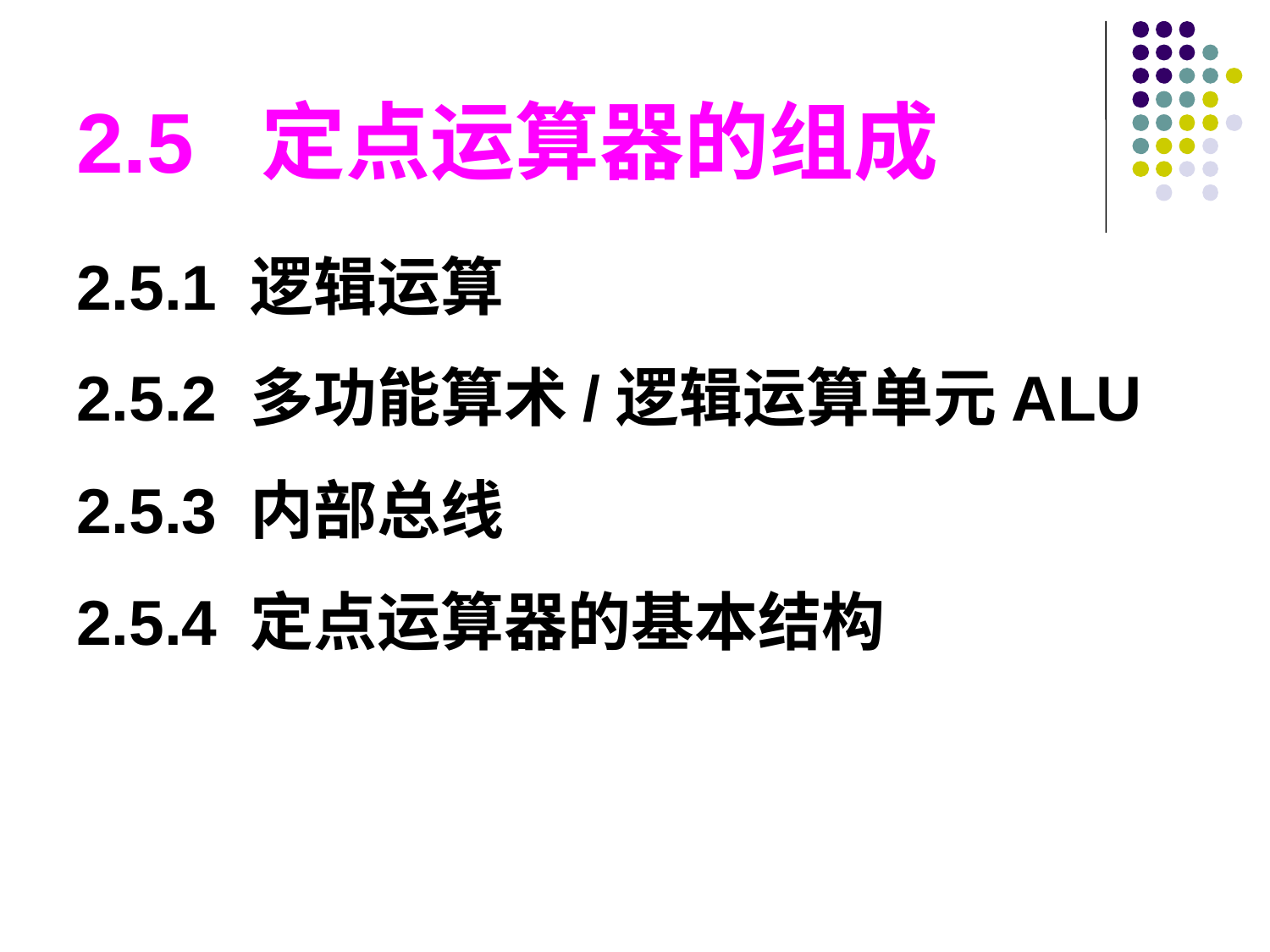

2.5  定点运算器的组成
2.5.1 逻辑运算
2.5.2 多功能算术/逻辑运算单元ALU
2.5.3 内部总线
2.5.4 定点运算器的基本结构
#
78